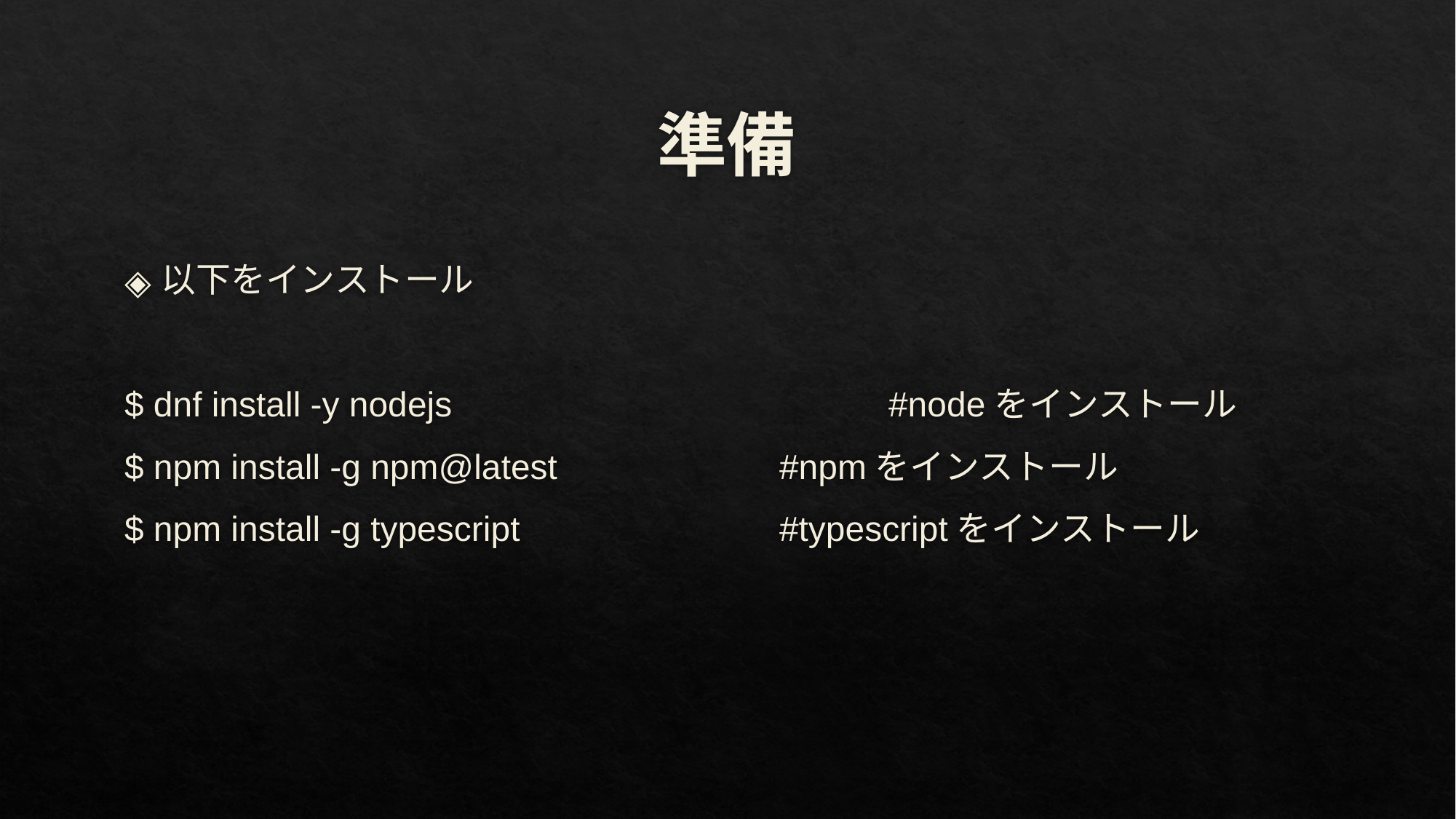

# 準備
以下をインストール

$ dnf install -y nodejs				#nodeをインストール
$ npm install -g npm@latest			#npmをインストール
$ npm install -g typescript			#typescriptをインストール